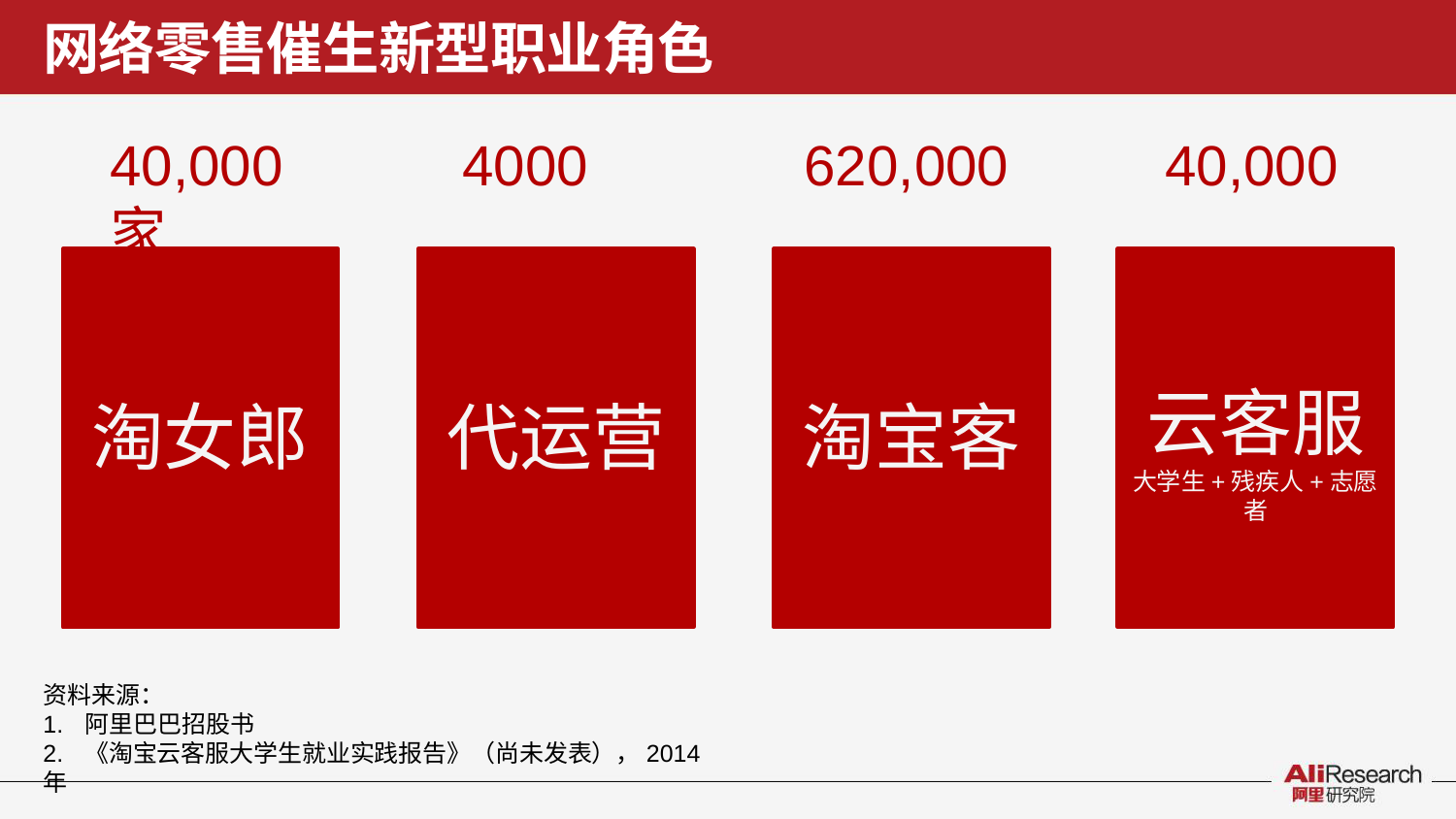

# 网络零售催生新型职业角色
40,000	4000家
620,000
40,000

云客服
大学生+残疾人+志愿者
淘女郎
代运营
淘宝客
资料来源：
1.  阿里巴巴招股书
2.  《淘宝云客服大学生就业实践报告》（尚未发表），2014年